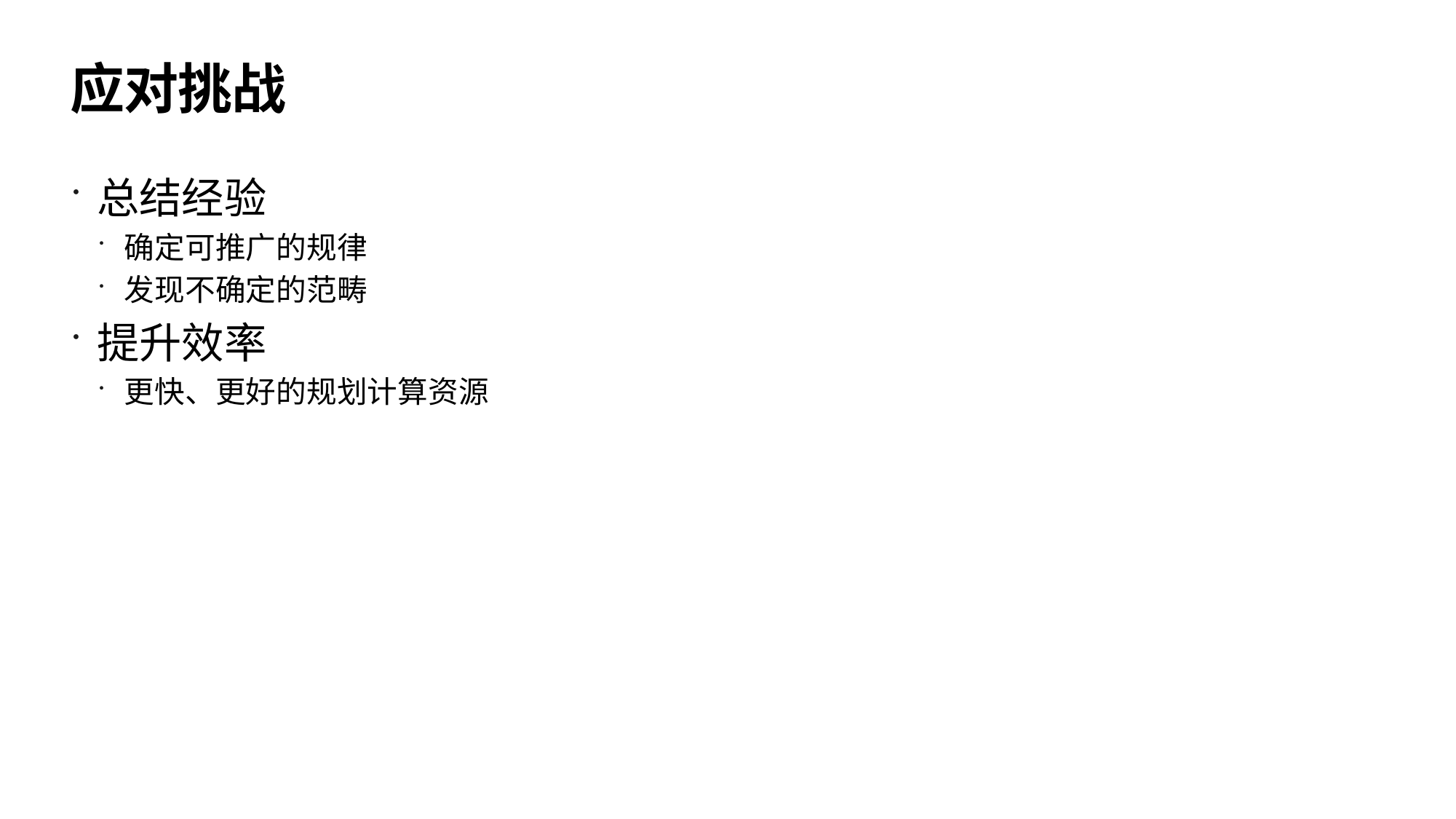

# 应对挑战
总结经验
确定可推广的规律
发现不确定的范畴
提升效率
更快、更好的规划计算资源